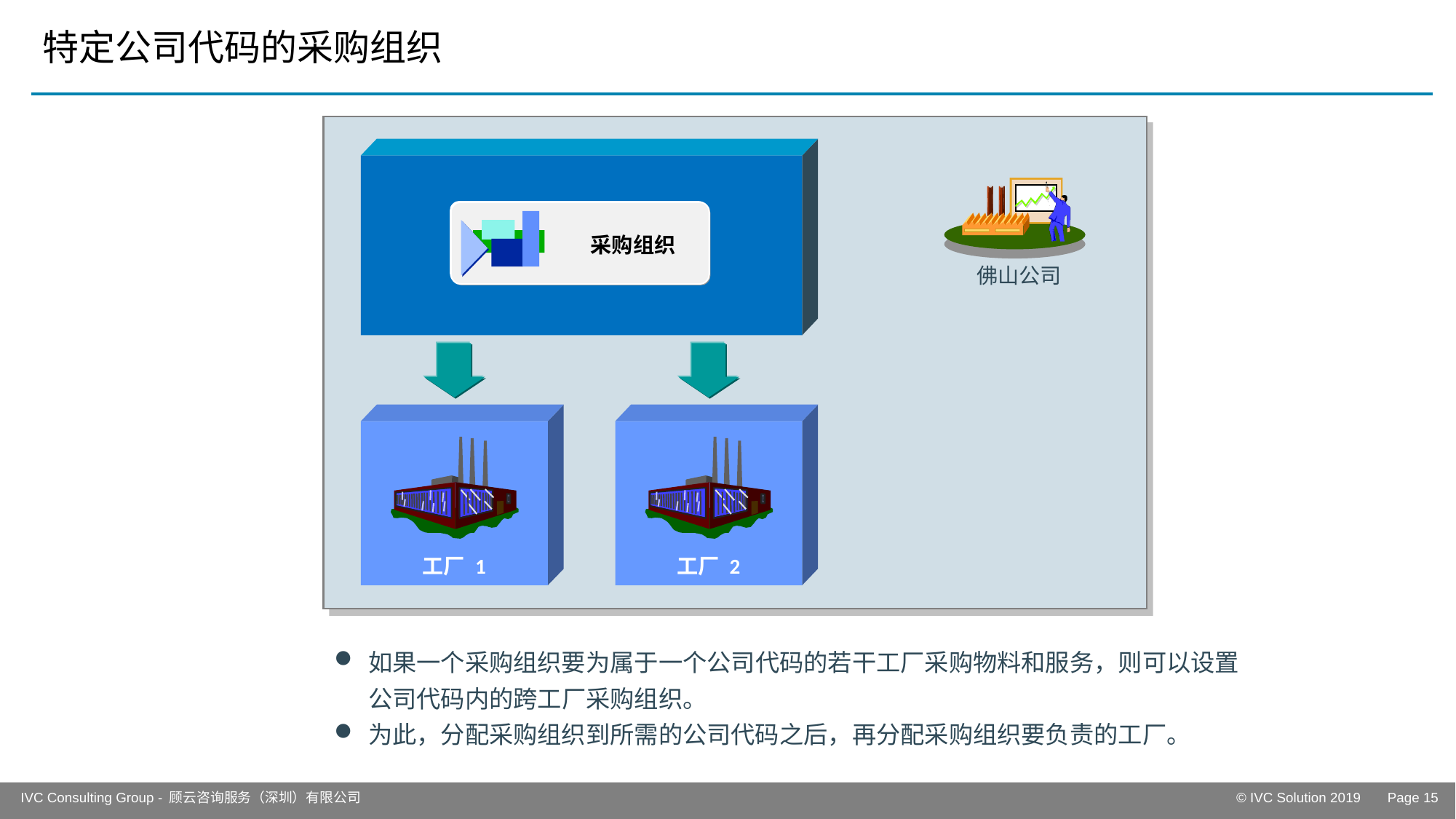

# 特定公司代码的采购组织

采购组织

佛山公司

工厂 1
工厂 2

如果一个采购组织要为属于一个公司代码的若干工厂采购物料和服务，则可以设置公司代码内的跨工厂采购组织。
为此，分配采购组织到所需的公司代码之后，再分配采购组织要负责的工厂。